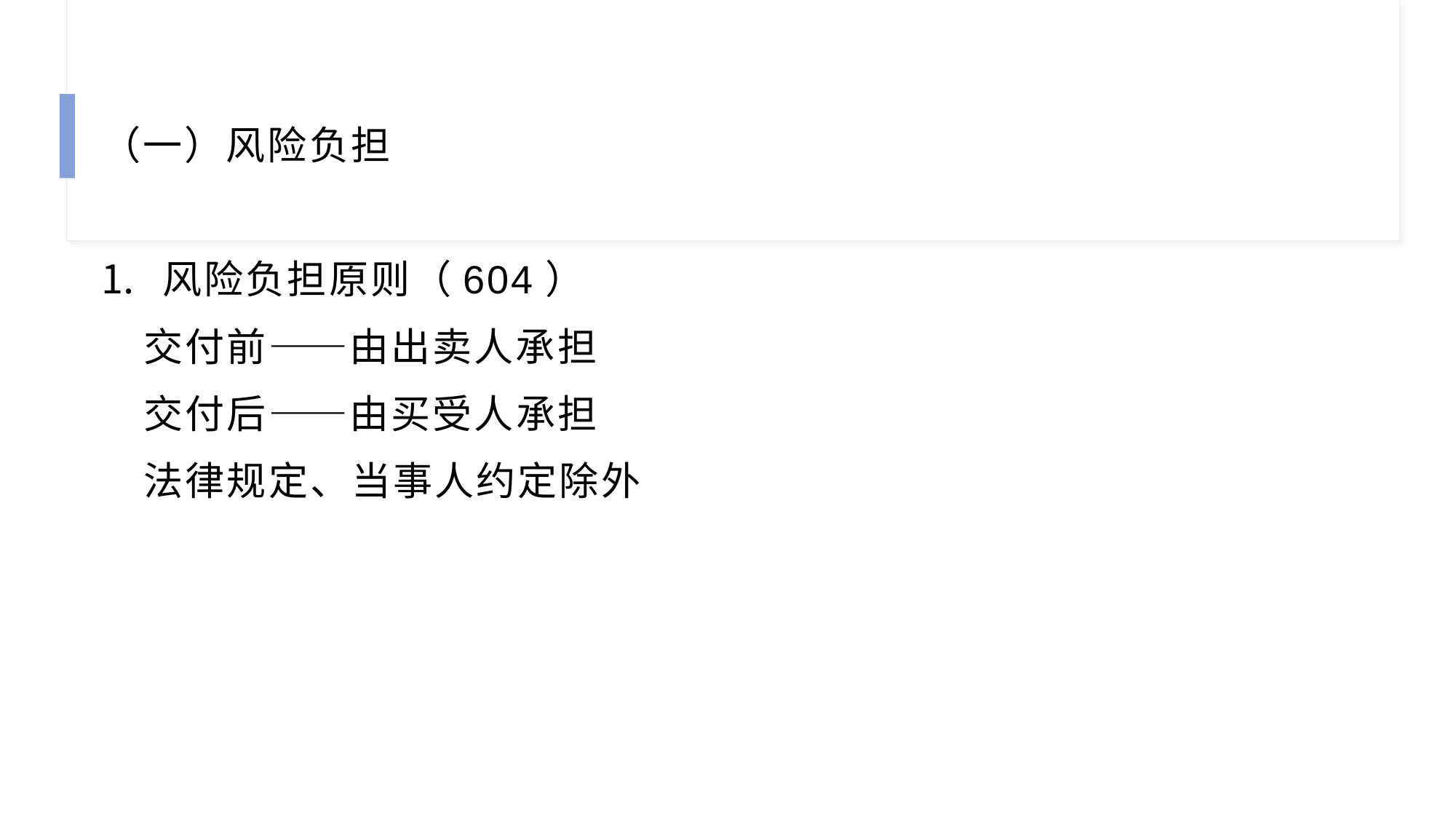

（一）风险负担

风险负担原则（604）
   交付前——由出卖人承担
   交付后——由买受人承担
   法律规定、当事人约定除外